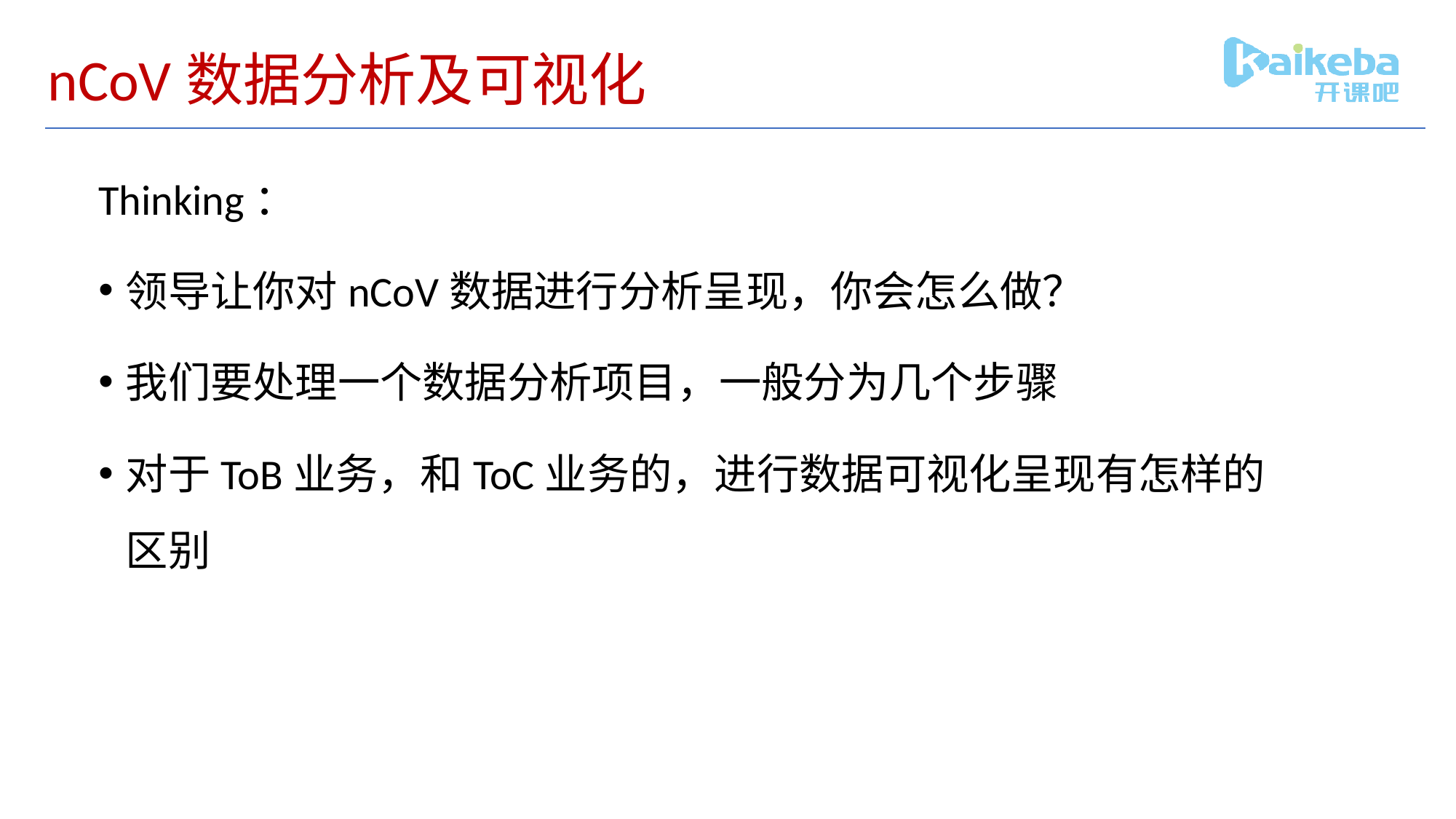

# nCoV数据分析及可视化
Thinking：
领导让你对nCoV数据进行分析呈现，你会怎么做？
我们要处理一个数据分析项目，一般分为几个步骤
对于ToB业务，和ToC业务的，进行数据可视化呈现有怎样的区别